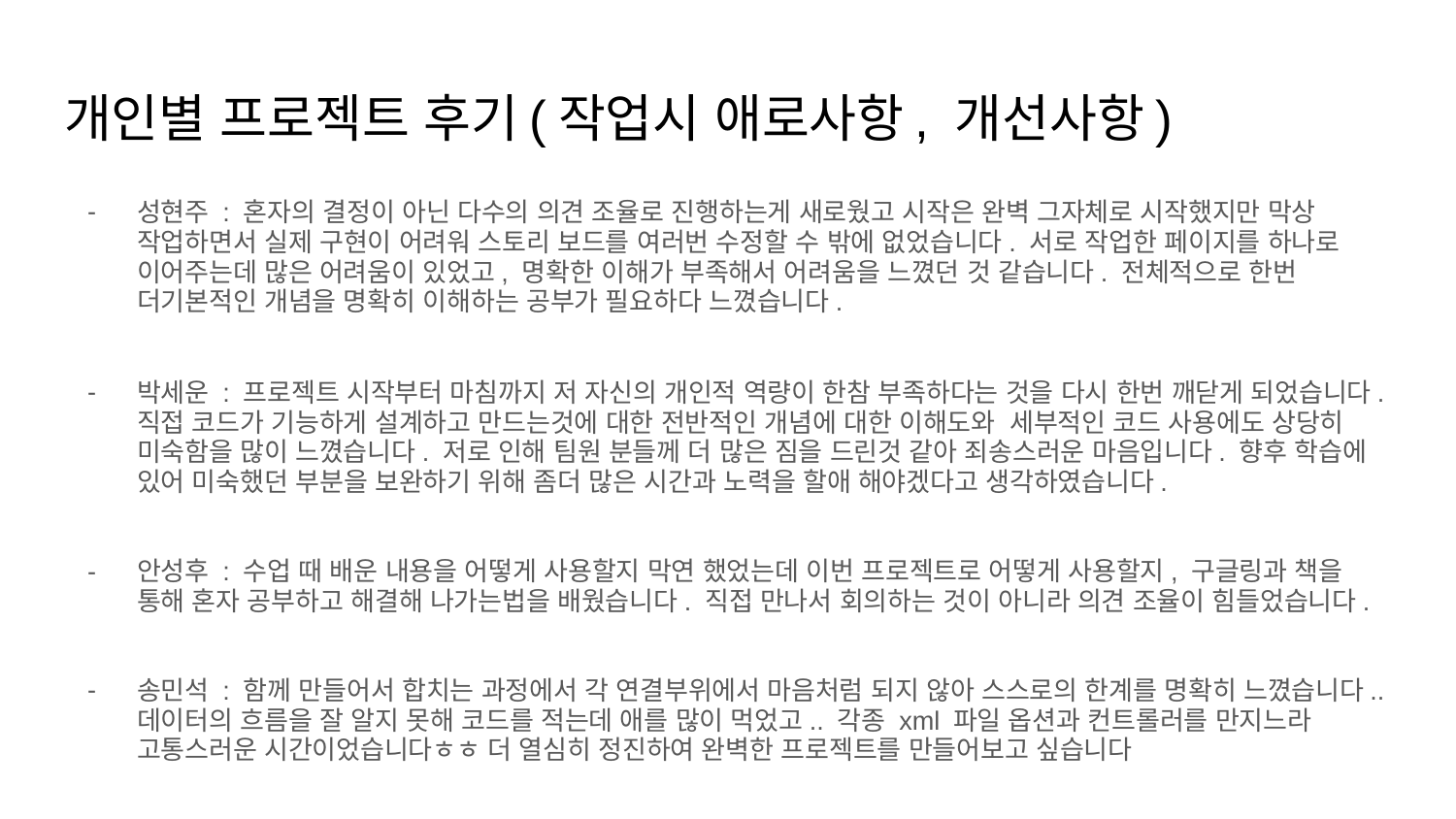

# 개인별 프로젝트 후기(작업시 애로사항, 개선사항)
성현주 : 혼자의 결정이 아닌 다수의 의견 조율로 진행하는게 새로웠고 시작은 완벽 그자체로 시작했지만 막상 작업하면서 실제 구현이 어려워 스토리 보드를 여러번 수정할 수 밖에 없었습니다. 서로 작업한 페이지를 하나로 이어주는데 많은 어려움이 있었고, 명확한 이해가 부족해서 어려움을 느꼈던 것 같습니다. 전체적으로 한번 더기본적인 개념을 명확히 이해하는 공부가 필요하다 느꼈습니다.
박세운 : 프로젝트 시작부터 마침까지 저 자신의 개인적 역량이 한참 부족하다는 것을 다시 한번 깨닫게 되었습니다. 직접 코드가 기능하게 설계하고 만드는것에 대한 전반적인 개념에 대한 이해도와  세부적인 코드 사용에도 상당히 미숙함을 많이 느꼈습니다. 저로 인해 팀원 분들께 더 많은 짐을 드린것 같아 죄송스러운 마음입니다. 향후 학습에 있어 미숙했던 부분을 보완하기 위해 좀더 많은 시간과 노력을 할애 해야겠다고 생각하였습니다.
안성후 : 수업 때 배운 내용을 어떻게 사용할지 막연 했었는데 이번 프로젝트로 어떻게 사용할지, 구글링과 책을 통해 혼자 공부하고 해결해 나가는법을 배웠습니다. 직접 만나서 회의하는 것이 아니라 의견 조율이 힘들었습니다.
송민석 : 함께 만들어서 합치는 과정에서 각 연결부위에서 마음처럼 되지 않아 스스로의 한계를 명확히 느꼈습니다.. 데이터의 흐름을 잘 알지 못해 코드를 적는데 애를 많이 먹었고.. 각종 xml 파일 옵션과 컨트롤러를 만지느라 고통스러운 시간이었습니다ㅎㅎ 더 열심히 정진하여 완벽한 프로젝트를 만들어보고 싶습니다